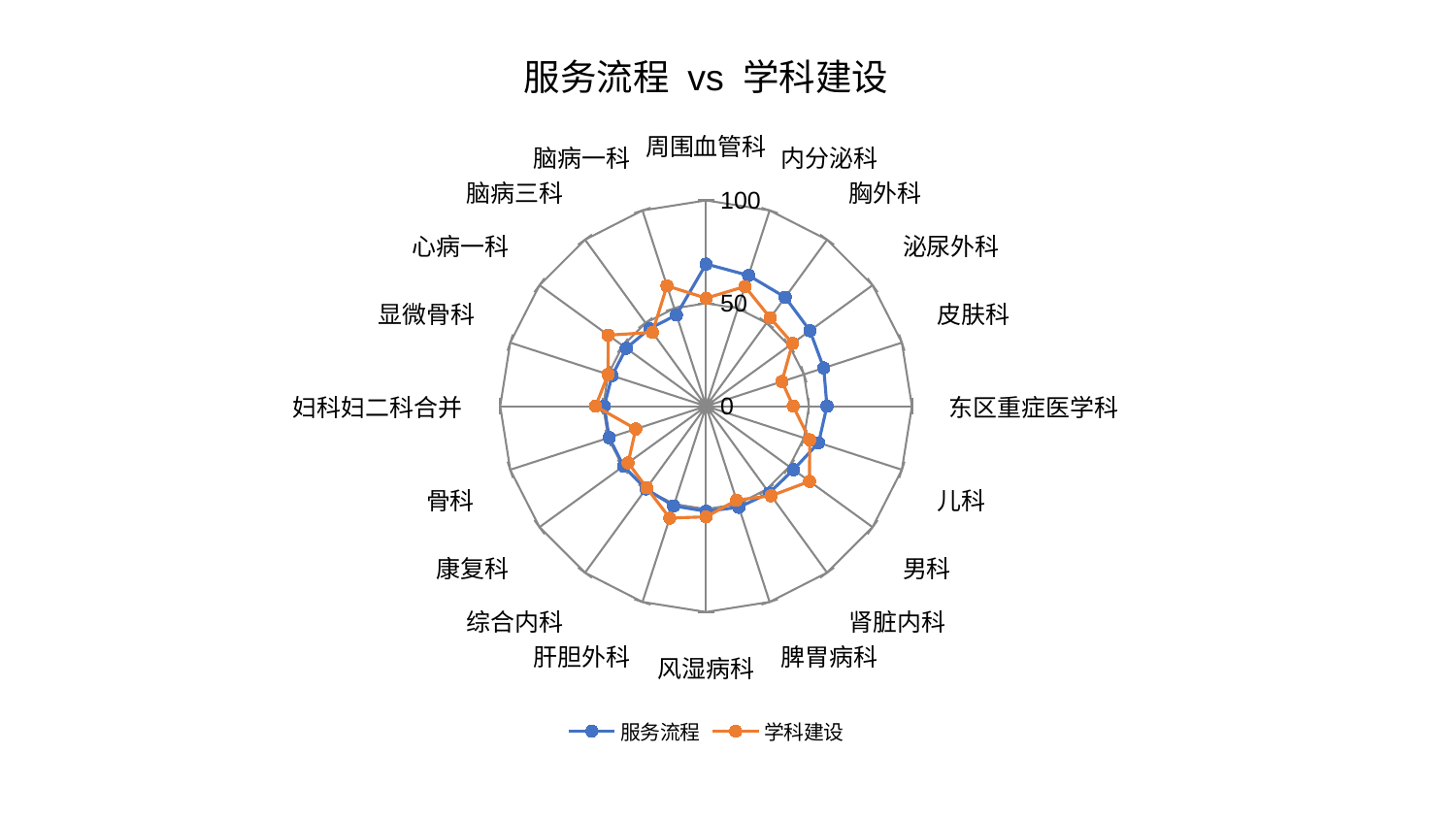

### Chart: 服务流程 vs 学科建设

| Category | 服务流程 | 学科建设 |
|---|---|---|
| 周围血管科 | 69.07603051343327 | 52.482721593962786 |
| 内分泌科 | 66.82540878997554 | 61.14881233699916 |
| 胸外科 | 65.42760809415562 | 53.05925907822527 |
| 泌尿外科 | 62.383219150544264 | 51.91240752892484 |
| 皮肤科 | 60.10604386875552 | 38.78276403635805 |
| 东区重症医学科 | 58.734466218136575 | 42.360376955614726 |
| 儿科 | 57.50587154527413 | 52.901173473896215 |
| 男科 | 52.49944386246041 | 62.16696332074464 |
| 肾脏内科 | 52.194466020028976 | 53.81583853466386 |
| 脾胃病科 | 51.65110977308834 | 48.01808718177067 |
| 风湿病科 | 51.0624085666908 | 53.78073488829961 |
| 肝胆外科 | 50.9746631844492 | 57.16671502702316 |
| 综合内科 | 49.68942786352125 | 49.06099558272795 |
| 康复科 | 49.52240060542052 | 46.79397372298118 |
| 骨科 | 49.48813277362362 | 35.90254451460481 |
| 妇科妇二科合并 | 49.46065717856648 | 53.64203321586137 |
| 显微骨科 | 48.01020337407601 | 50.00762539098539 |
| 心病一科 | 47.926199301793524 | 58.7263887840355 |
| 脑病三科 | 46.60910685421208 | 44.33136612749532 |
| 脑病一科 | 46.59107366650095 | 61.4934687352056 |
59